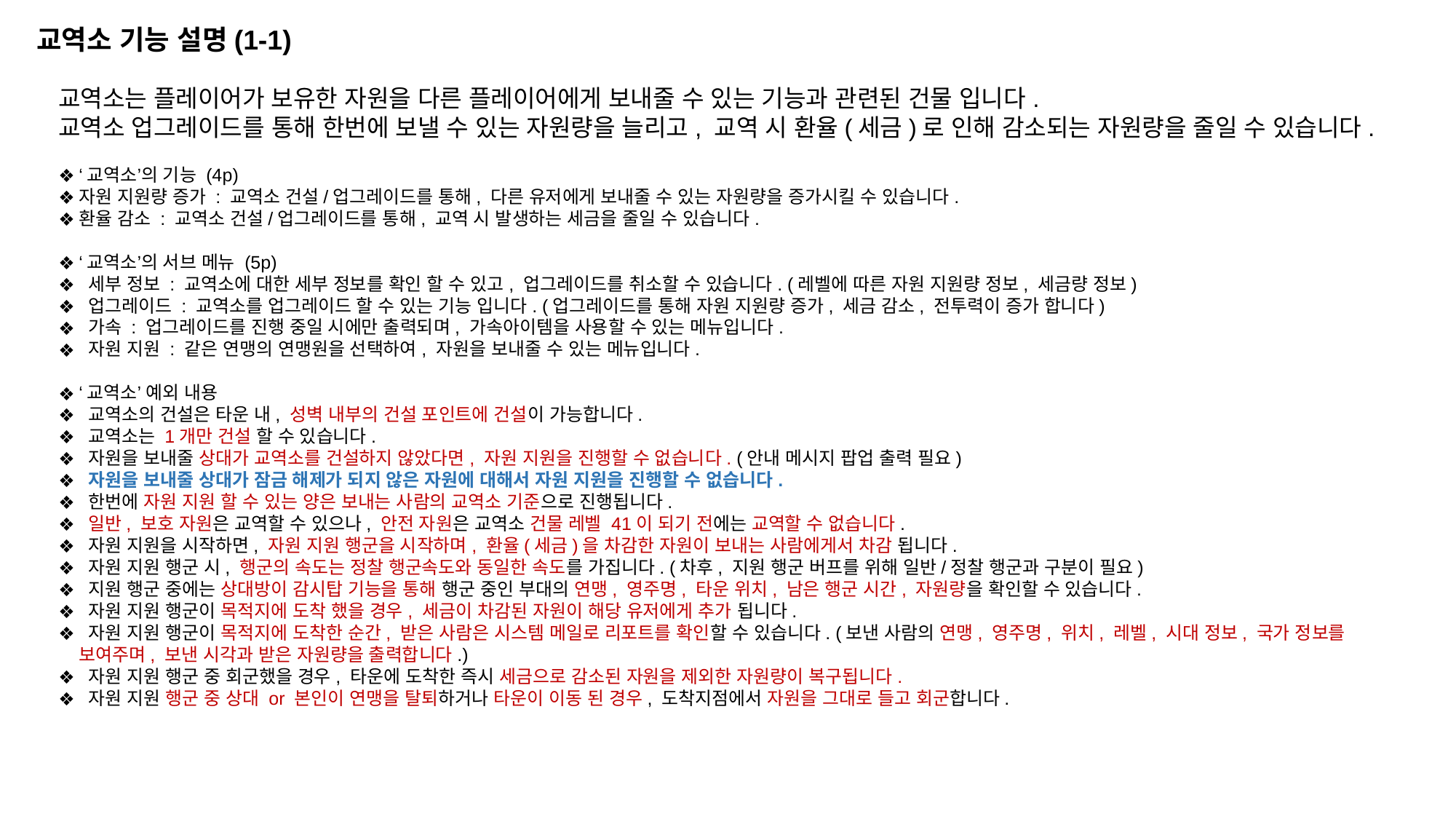

교역소 기능 설명(1-1)
교역소는 플레이어가 보유한 자원을 다른 플레이어에게 보내줄 수 있는 기능과 관련된 건물 입니다.
교역소 업그레이드를 통해 한번에 보낼 수 있는 자원량을 늘리고, 교역 시 환율(세금)로 인해 감소되는 자원량을 줄일 수 있습니다.

‘교역소’의 기능 (4p)
자원 지원량 증가 : 교역소 건설/업그레이드를 통해, 다른 유저에게 보내줄 수 있는 자원량을 증가시킬 수 있습니다.
환율 감소 : 교역소 건설/업그레이드를 통해, 교역 시 발생하는 세금을 줄일 수 있습니다.

‘교역소’의 서브 메뉴 (5p)
 세부 정보 : 교역소에 대한 세부 정보를 확인 할 수 있고, 업그레이드를 취소할 수 있습니다. (레벨에 따른 자원 지원량 정보, 세금량 정보)
 업그레이드 : 교역소를 업그레이드 할 수 있는 기능 입니다. (업그레이드를 통해 자원 지원량 증가, 세금 감소, 전투력이 증가 합니다)
 가속 : 업그레이드를 진행 중일 시에만 출력되며, 가속아이템을 사용할 수 있는 메뉴입니다.
 자원 지원 : 같은 연맹의 연맹원을 선택하여, 자원을 보내줄 수 있는 메뉴입니다.

‘교역소’ 예외 내용
 교역소의 건설은 타운 내, 성벽 내부의 건설 포인트에 건설이 가능합니다.
 교역소는 1개만 건설 할 수 있습니다.
 자원을 보내줄 상대가 교역소를 건설하지 않았다면, 자원 지원을 진행할 수 없습니다. (안내 메시지 팝업 출력 필요)
 자원을 보내줄 상대가 잠금 해제가 되지 않은 자원에 대해서 자원 지원을 진행할 수 없습니다.
 한번에 자원 지원 할 수 있는 양은 보내는 사람의 교역소 기준으로 진행됩니다.
 일반, 보호 자원은 교역할 수 있으나, 안전 자원은 교역소 건물 레벨 41이 되기 전에는 교역할 수 없습니다.
 자원 지원을 시작하면, 자원 지원 행군을 시작하며, 환율(세금)을 차감한 자원이 보내는 사람에게서 차감 됩니다.
 자원 지원 행군 시, 행군의 속도는 정찰 행군속도와 동일한 속도를 가집니다. (차후, 지원 행군 버프를 위해 일반/정찰 행군과 구분이 필요)
 지원 행군 중에는 상대방이 감시탑 기능을 통해 행군 중인 부대의 연맹, 영주명, 타운 위치, 남은 행군 시간, 자원량을 확인할 수 있습니다.
 자원 지원 행군이 목적지에 도착 했을 경우, 세금이 차감된 자원이 해당 유저에게 추가 됩니다.
 자원 지원 행군이 목적지에 도착한 순간, 받은 사람은 시스템 메일로 리포트를 확인할 수 있습니다. (보낸 사람의 연맹, 영주명, 위치, 레벨, 시대 정보, 국가 정보를 보여주며, 보낸 시각과 받은 자원량을 출력합니다.)
 자원 지원 행군 중 회군했을 경우, 타운에 도착한 즉시 세금으로 감소된 자원을 제외한 자원량이 복구됩니다.
 자원 지원 행군 중 상대 or 본인이 연맹을 탈퇴하거나 타운이 이동 된 경우, 도착지점에서 자원을 그대로 들고 회군합니다.